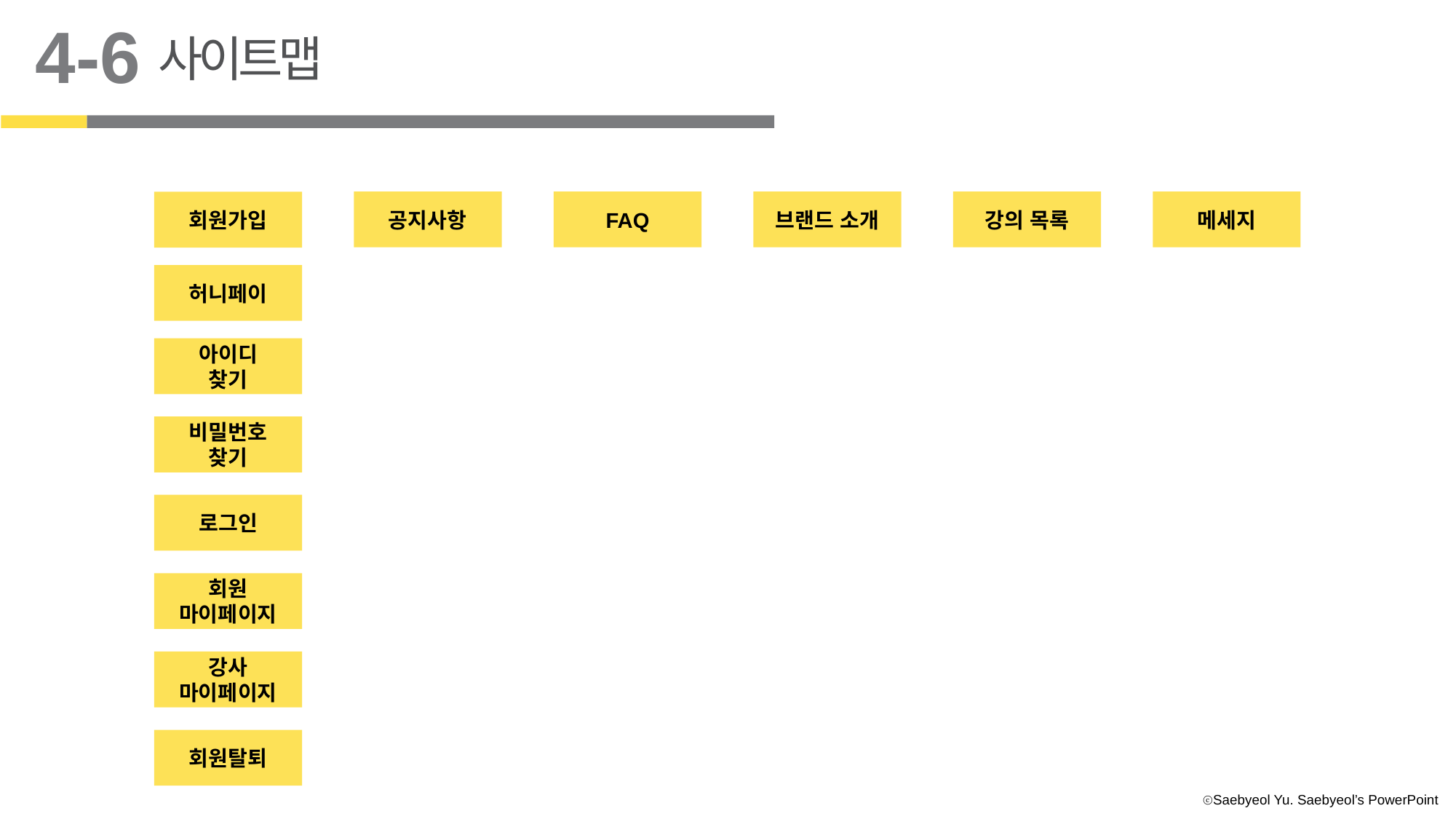

4-6
사이트맵

FAQ
메세지
공지사항
브랜드 소개
강의 목록
회원가입
허니페이
아이디
찾기
비밀번호
찾기
로그인
회원
마이페이지
강사
마이페이지
회원탈퇴